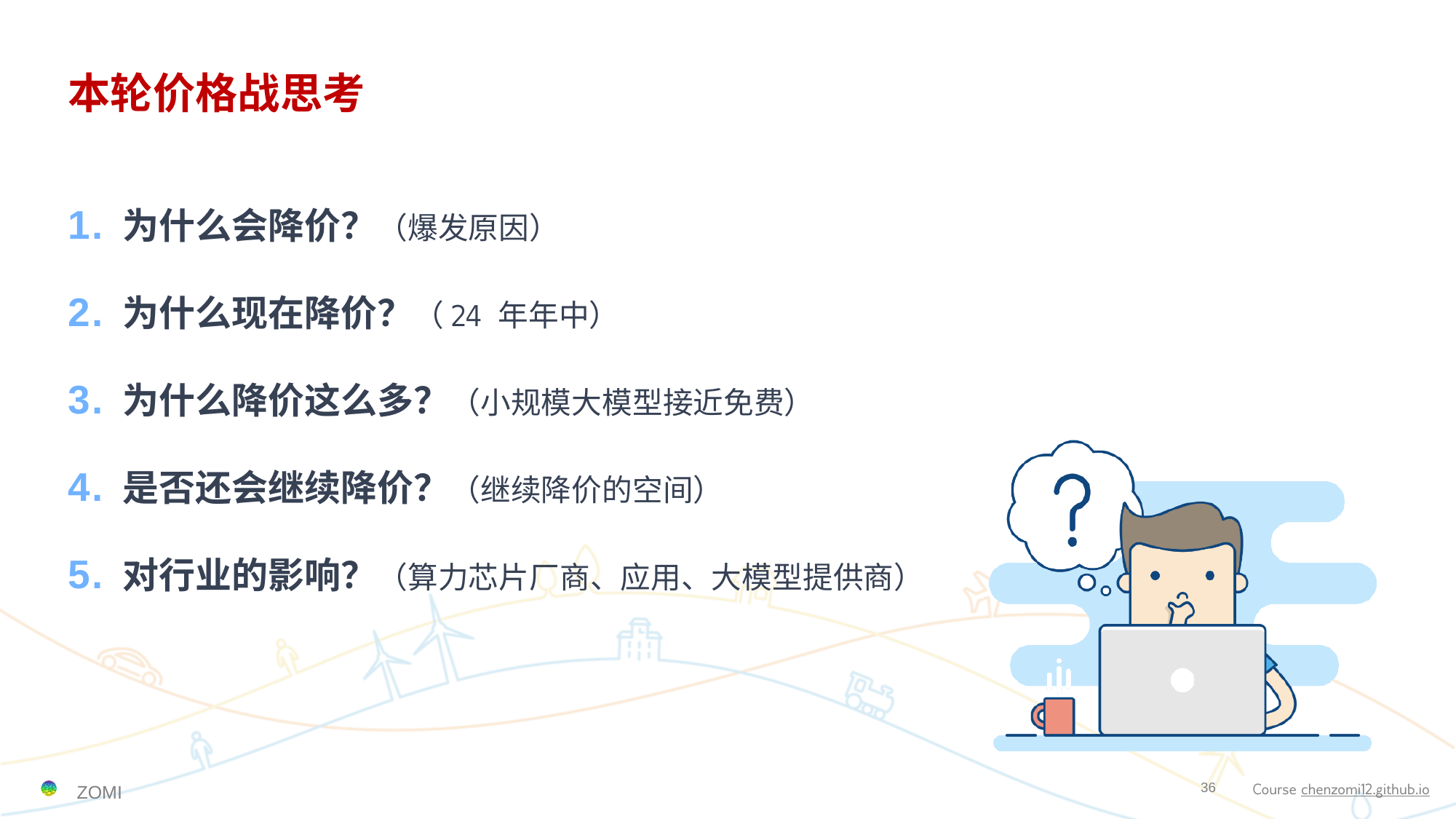

# 本轮价格战思考
为什么会降价？（爆发原因）
为什么现在降价？（24 年年中）
为什么降价这么多？（小规模大模型接近免费）
是否还会继续降价？（继续降价的空间）
对行业的影响？（算力芯片厂商、应用、大模型提供商）